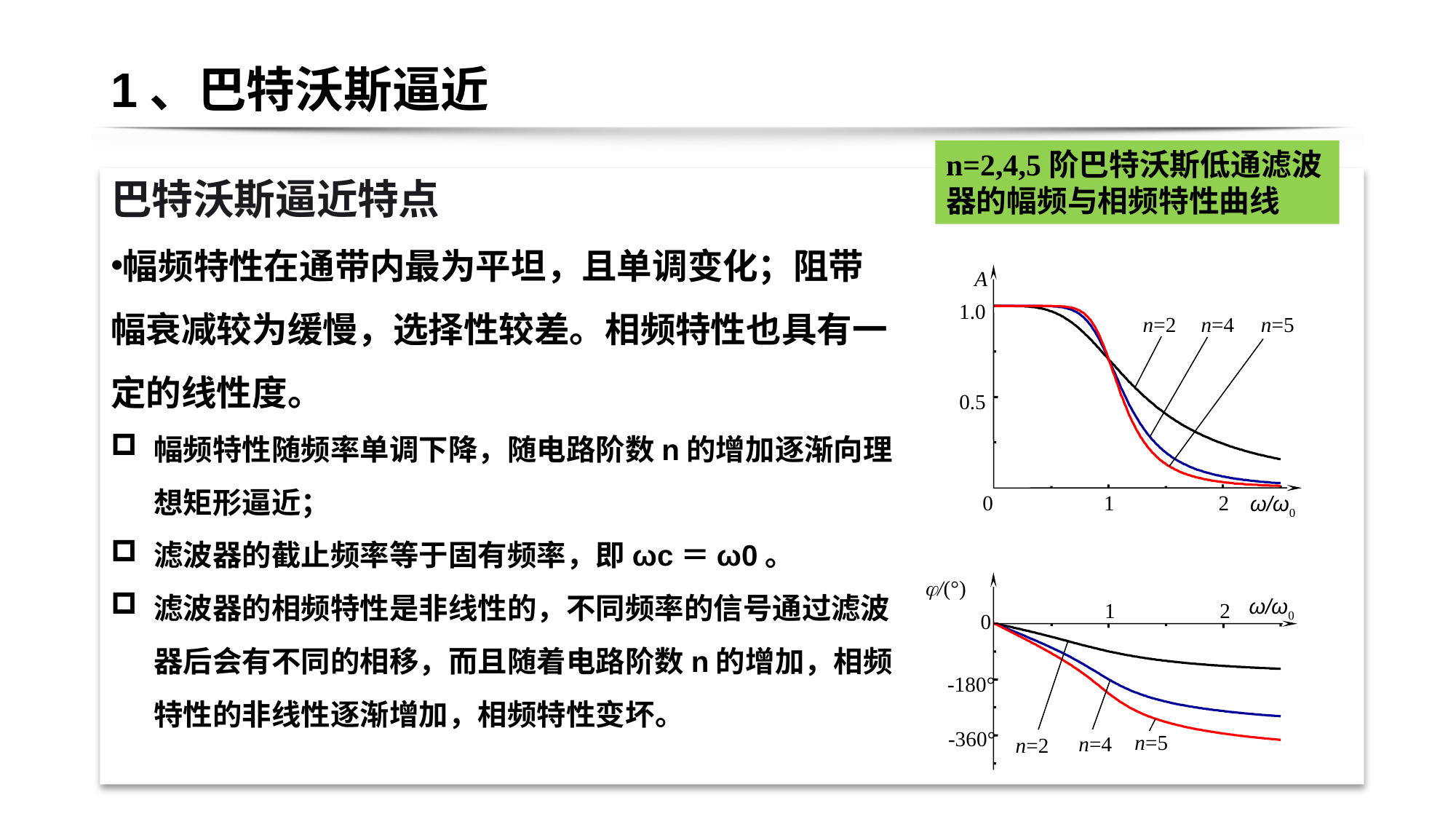

# 1、巴特沃斯逼近
n=2,4,5阶巴特沃斯低通滤波器的幅频与相频特性曲线
巴特沃斯逼近特点
幅频特性在通带内最为平坦，且单调变化；阻带幅衰减较为缓慢，选择性较差。相频特性也具有一定的线性度。
幅频特性随频率单调下降，随电路阶数n的增加逐渐向理想矩形逼近；
滤波器的截止频率等于固有频率，即ωc＝ω0。
滤波器的相频特性是非线性的，不同频率的信号通过滤波器后会有不同的相移，而且随着电路阶数n的增加，相频特性的非线性逐渐增加，相频特性变坏。

A
1.0
n=2
n=4
n=5

0.5

ω/ω0

1
0
2
ϕ/(°)
ω/ω0
1
2
0

-180°

n=5
n=4
-360°
n=2